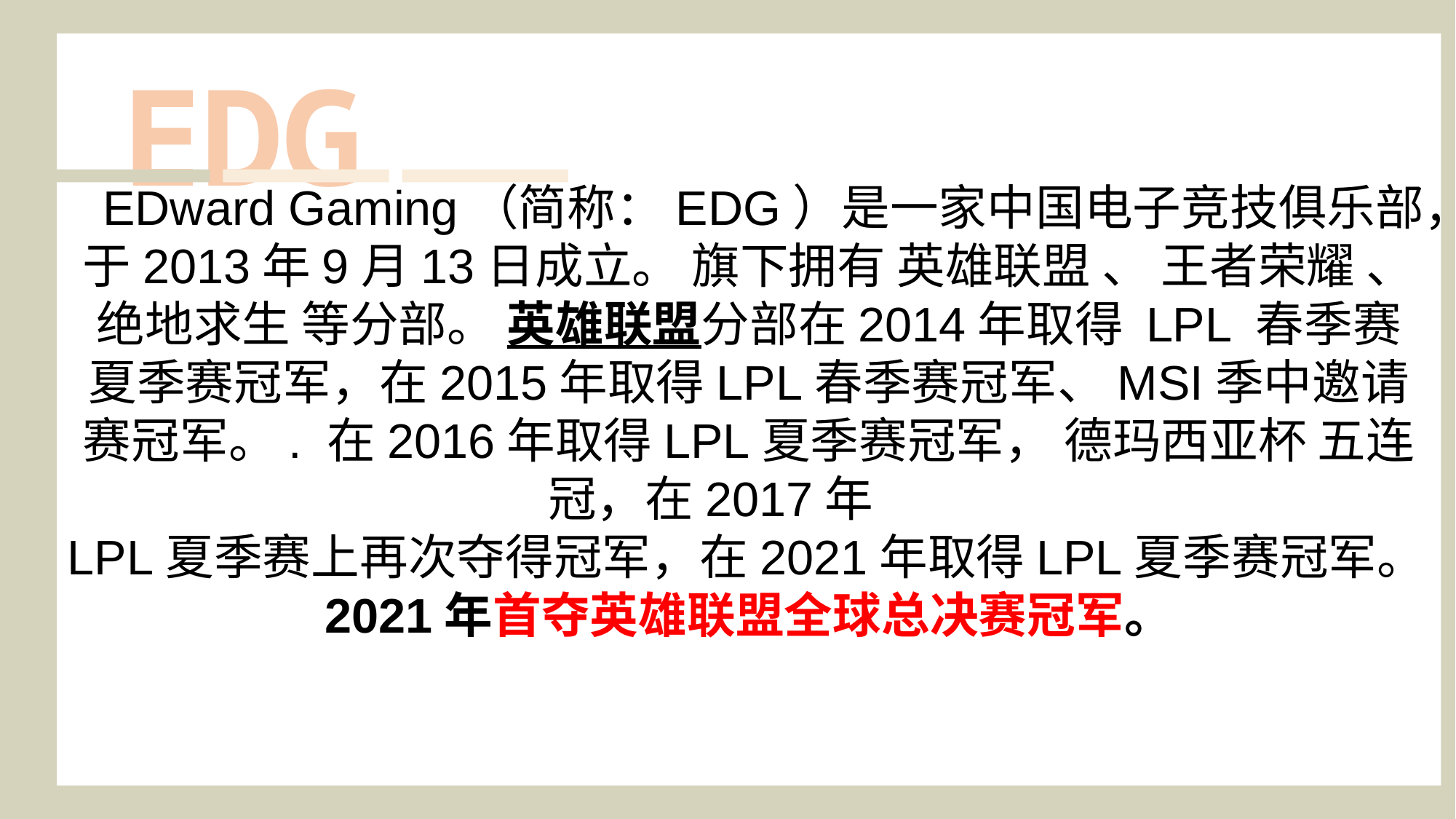

EDG

 EDward Gaming（简称：EDG）是一家中国电子竞技俱乐部，于2013年9月13日成立。 旗下拥有 英雄联盟 、 王者荣耀 、 绝地求生 等分部。 英雄联盟分部在2014年取得 LPL 春季赛 夏季赛冠军，在2015年取得LPL春季赛冠军、MSI季中邀请赛冠军。. 在2016年取得LPL夏季赛冠军， 德玛西亚杯 五连冠，在2017年
LPL夏季赛上再次夺得冠军，在2021年取得LPL夏季赛冠军。2021年首夺英雄联盟全球总决赛冠军。